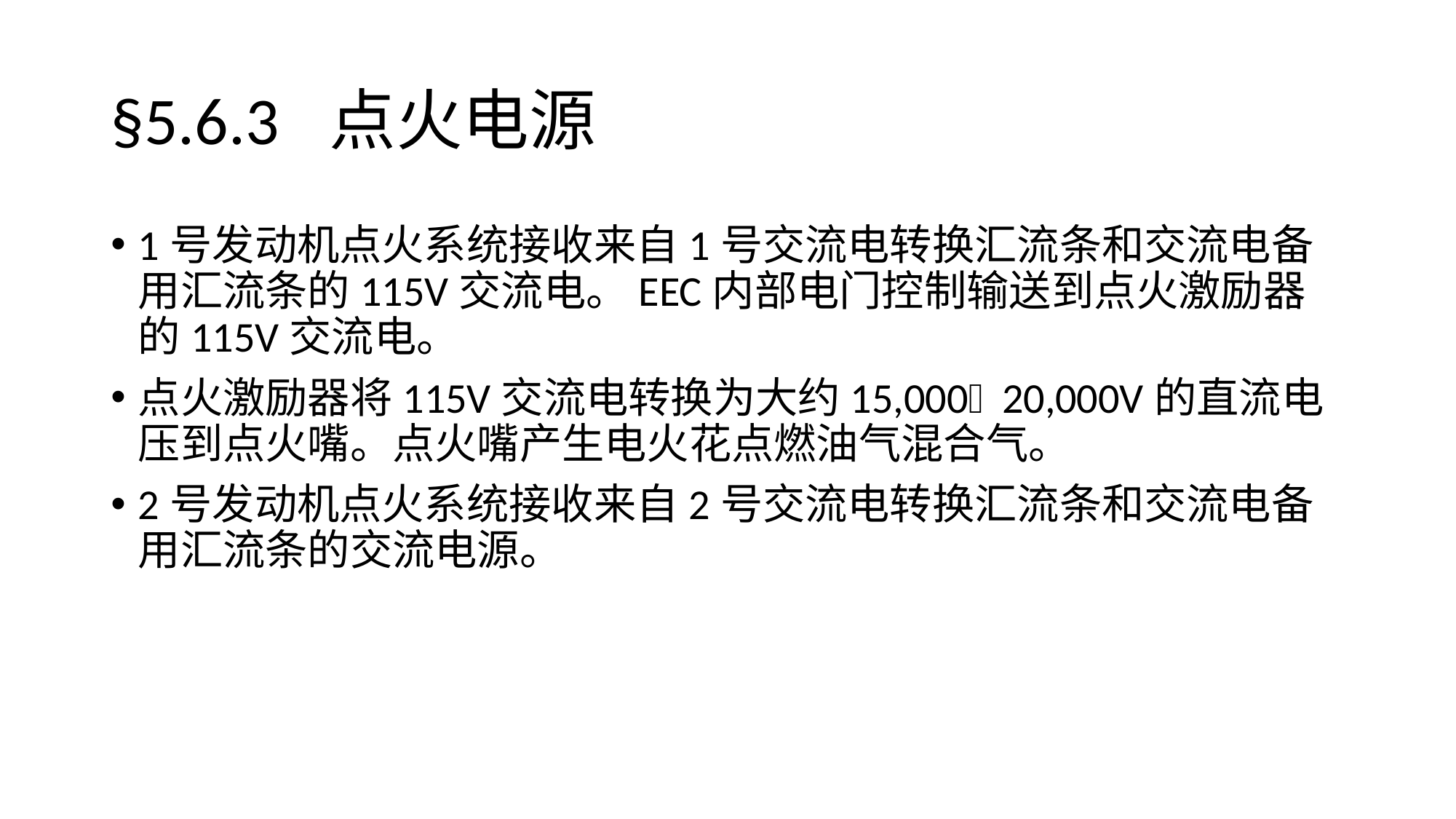

# §5.6.3	点火电源
1号发动机点火系统接收来自1号交流电转换汇流条和交流电备用汇流条的115V交流电。EEC内部电门控制输送到点火激励器的115V交流电。
点火激励器将115V交流电转换为大约15,000∼20,000V的直流电压到点火嘴。点火嘴产生电火花点燃油气混合气。
2号发动机点火系统接收来自2号交流电转换汇流条和交流电备用汇流条的交流电源。